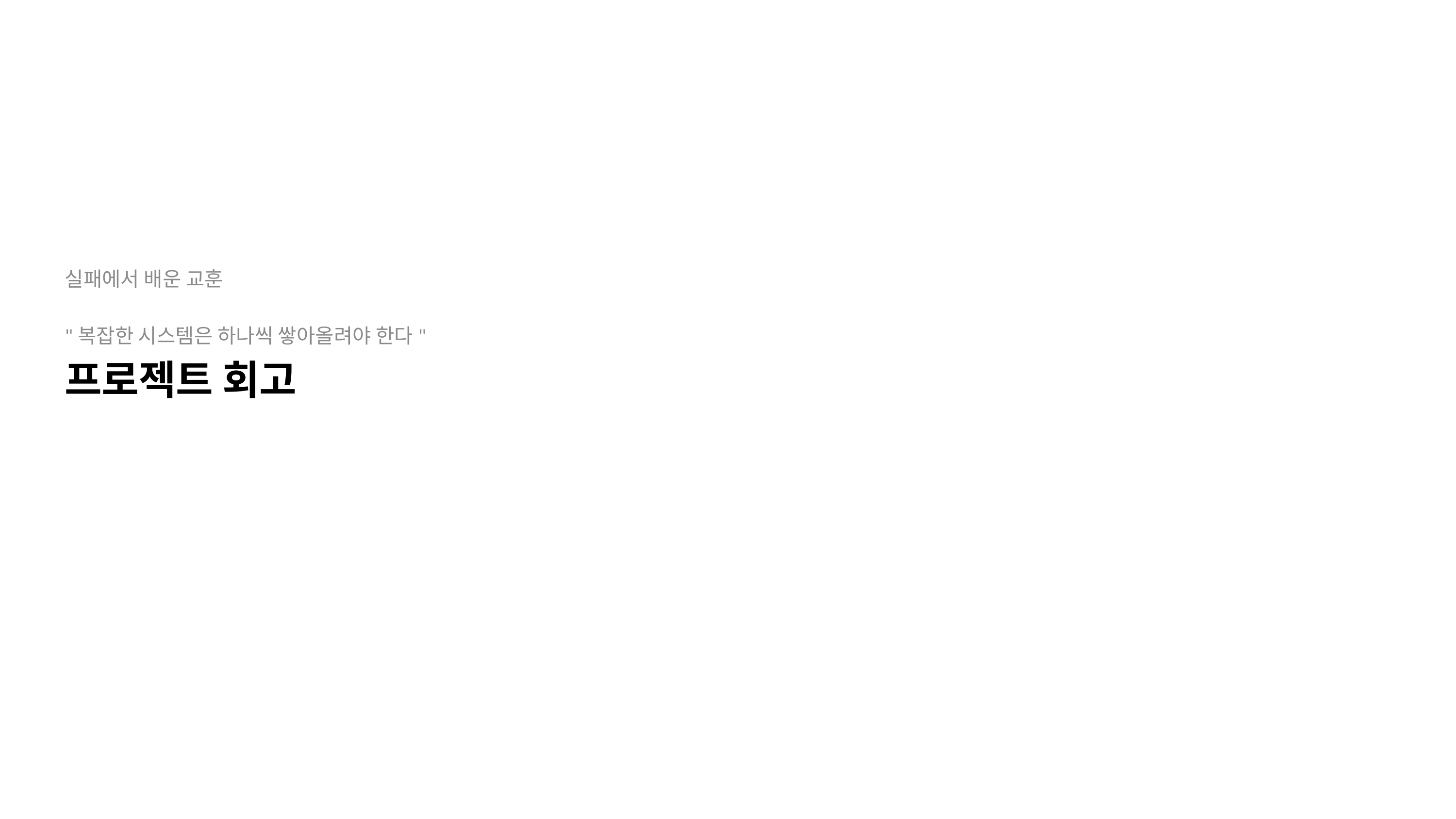

실패에서 배운 교훈

"복잡한 시스템은 하나씩 쌓아올려야 한다"
# 프로젝트 회고